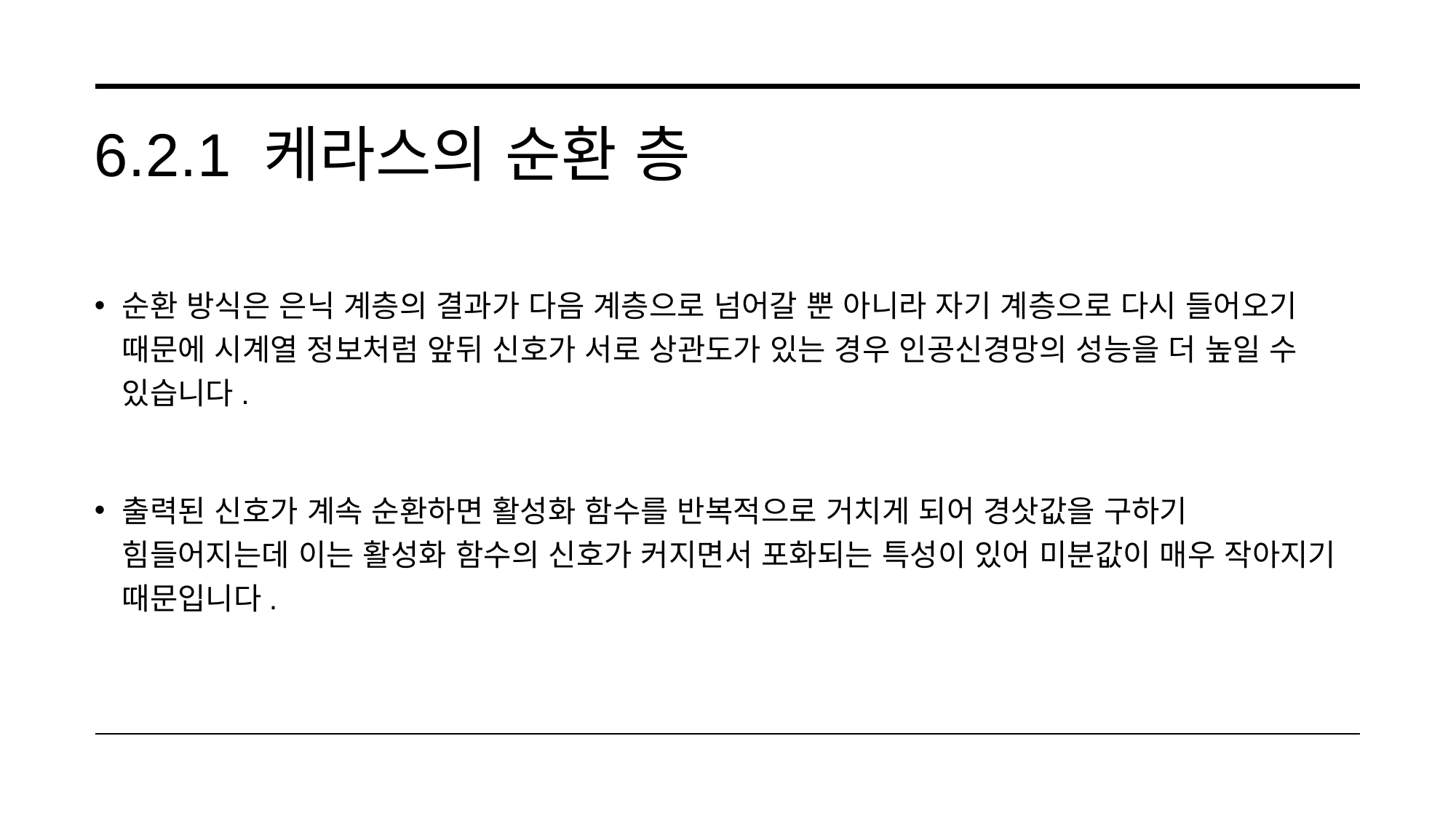

# 6.2.1 케라스의 순환 층
순환 방식은 은닉 계층의 결과가 다음 계층으로 넘어갈 뿐 아니라 자기 계층으로 다시 들어오기 때문에 시계열 정보처럼 앞뒤 신호가 서로 상관도가 있는 경우 인공신경망의 성능을 더 높일 수 있습니다.

출력된 신호가 계속 순환하면 활성화 함수를 반복적으로 거치게 되어 경삿값을 구하기 힘들어지는데 이는 활성화 함수의 신호가 커지면서 포화되는 특성이 있어 미분값이 매우 작아지기 때문입니다.